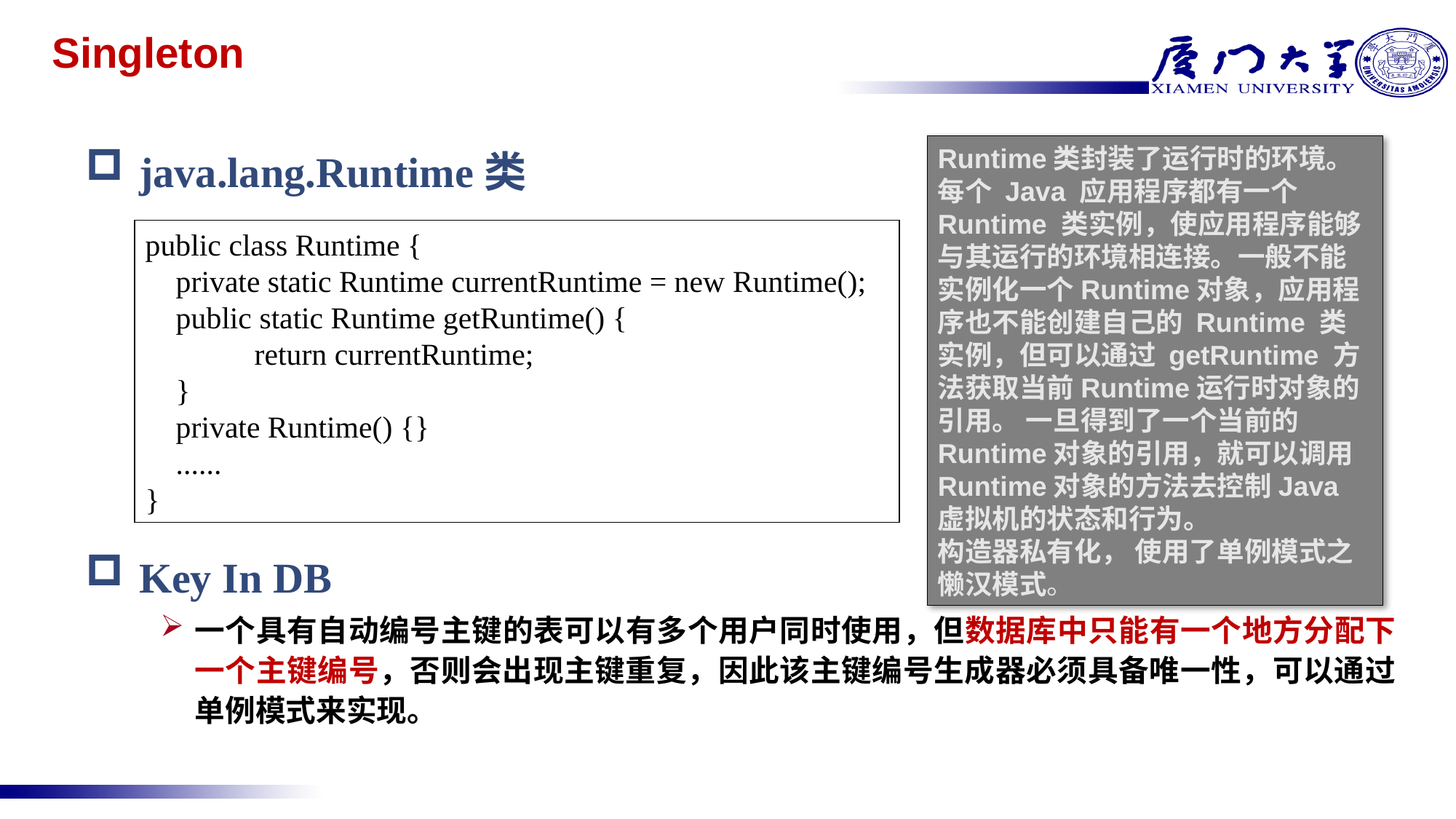

# Singleton
java.lang.Runtime类

Key In DB
一个具有自动编号主键的表可以有多个用户同时使用，但数据库中只能有一个地方分配下一个主键编号，否则会出现主键重复，因此该主键编号生成器必须具备唯一性，可以通过单例模式来实现。

Runtime类封装了运行时的环境。
每个 Java 应用程序都有一个 Runtime 类实例，使应用程序能够
与其运行的环境相连接。一般不能实例化一个Runtime对象，应用程序也不能创建自己的 Runtime 类
实例，但可以通过 getRuntime 方法获取当前Runtime运行时对象的引用。 一旦得到了一个当前的
Runtime对象的引用，就可以调用Runtime对象的方法去控制Java虚拟机的状态和行为。
构造器私有化， 使用了单例模式之懒汉模式。
public class Runtime {
    private static Runtime currentRuntime = new Runtime();
    public static Runtime getRuntime() {
	return currentRuntime;
    }
    private Runtime() {}
    ......
}